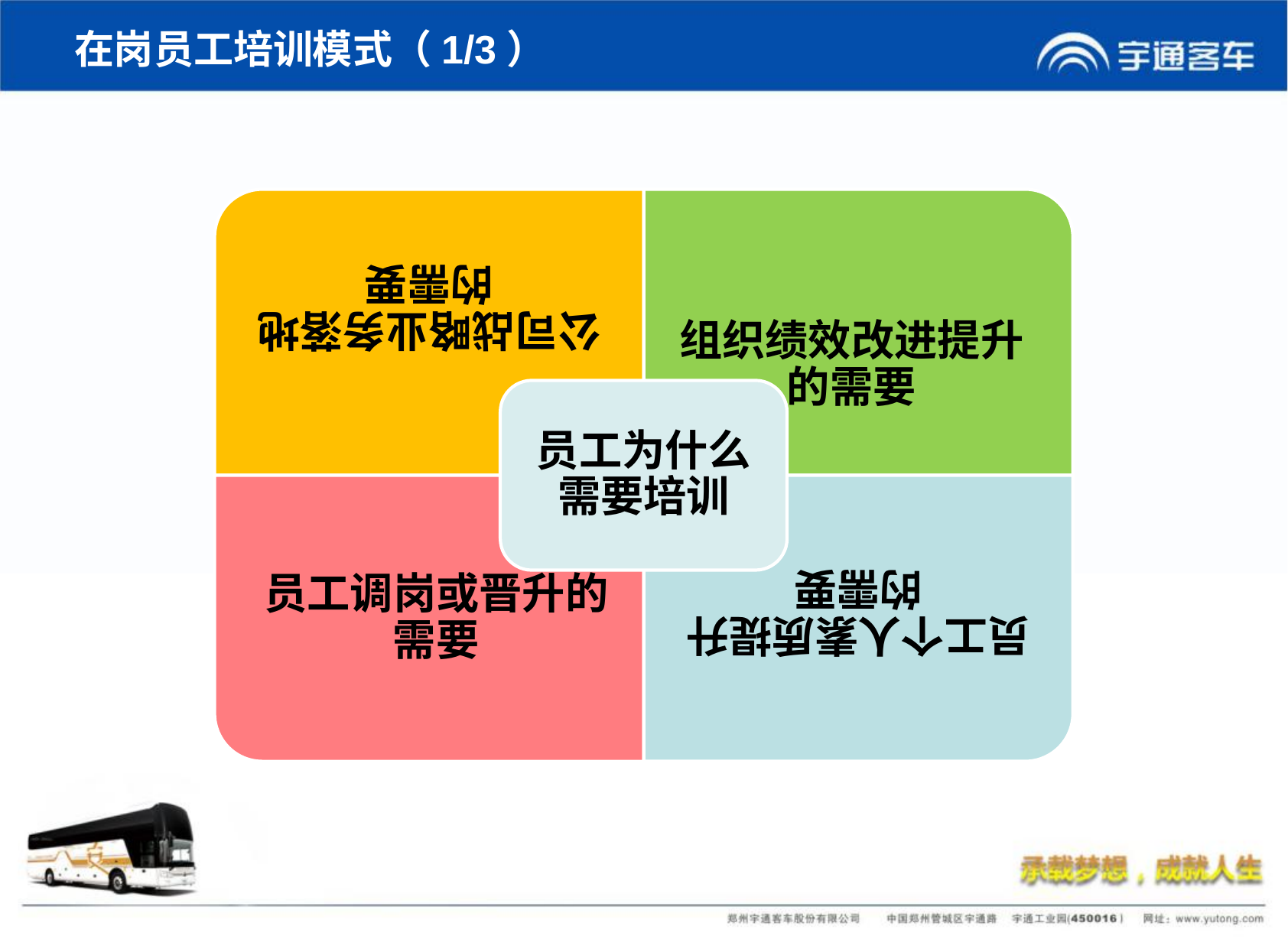

在岗员工培训模式（1/3）

公司战略业务落地的需要

组织绩效改进提升的需要
员工调岗或晋升的需要
员工个人素质提升的需要
员工为什么需要培训